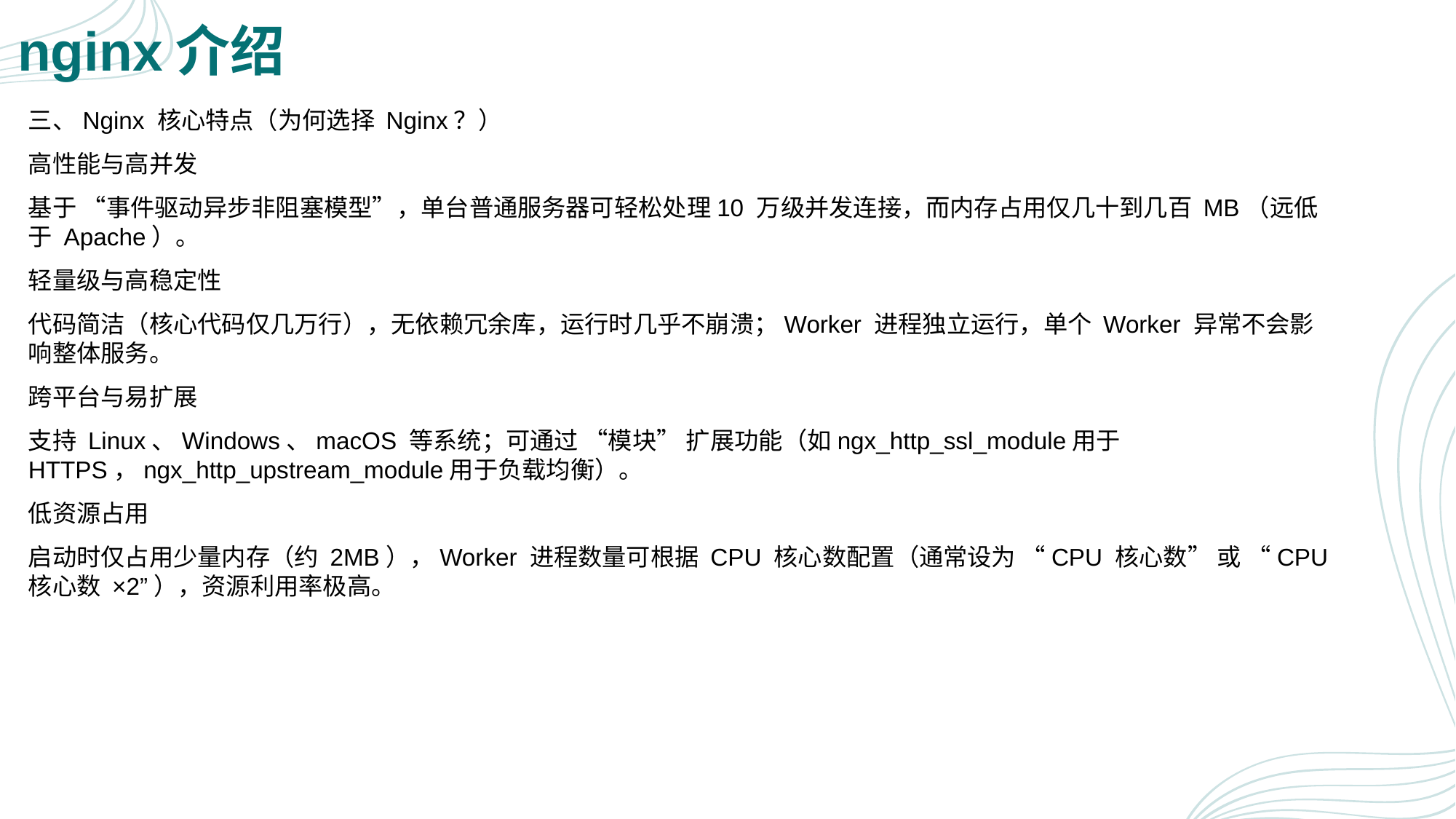

# nginx介绍
三、Nginx 核心特点（为何选择 Nginx？）
高性能与高并发
基于 “事件驱动异步非阻塞模型”，单台普通服务器可轻松处理10 万级并发连接，而内存占用仅几十到几百 MB（远低于 Apache）。
轻量级与高稳定性
代码简洁（核心代码仅几万行），无依赖冗余库，运行时几乎不崩溃；Worker 进程独立运行，单个 Worker 异常不会影响整体服务。
跨平台与易扩展
支持 Linux、Windows、macOS 等系统；可通过 “模块” 扩展功能（如ngx_http_ssl_module用于 HTTPS，ngx_http_upstream_module用于负载均衡）。
低资源占用
启动时仅占用少量内存（约 2MB），Worker 进程数量可根据 CPU 核心数配置（通常设为 “CPU 核心数” 或 “CPU 核心数 ×2”），资源利用率极高。